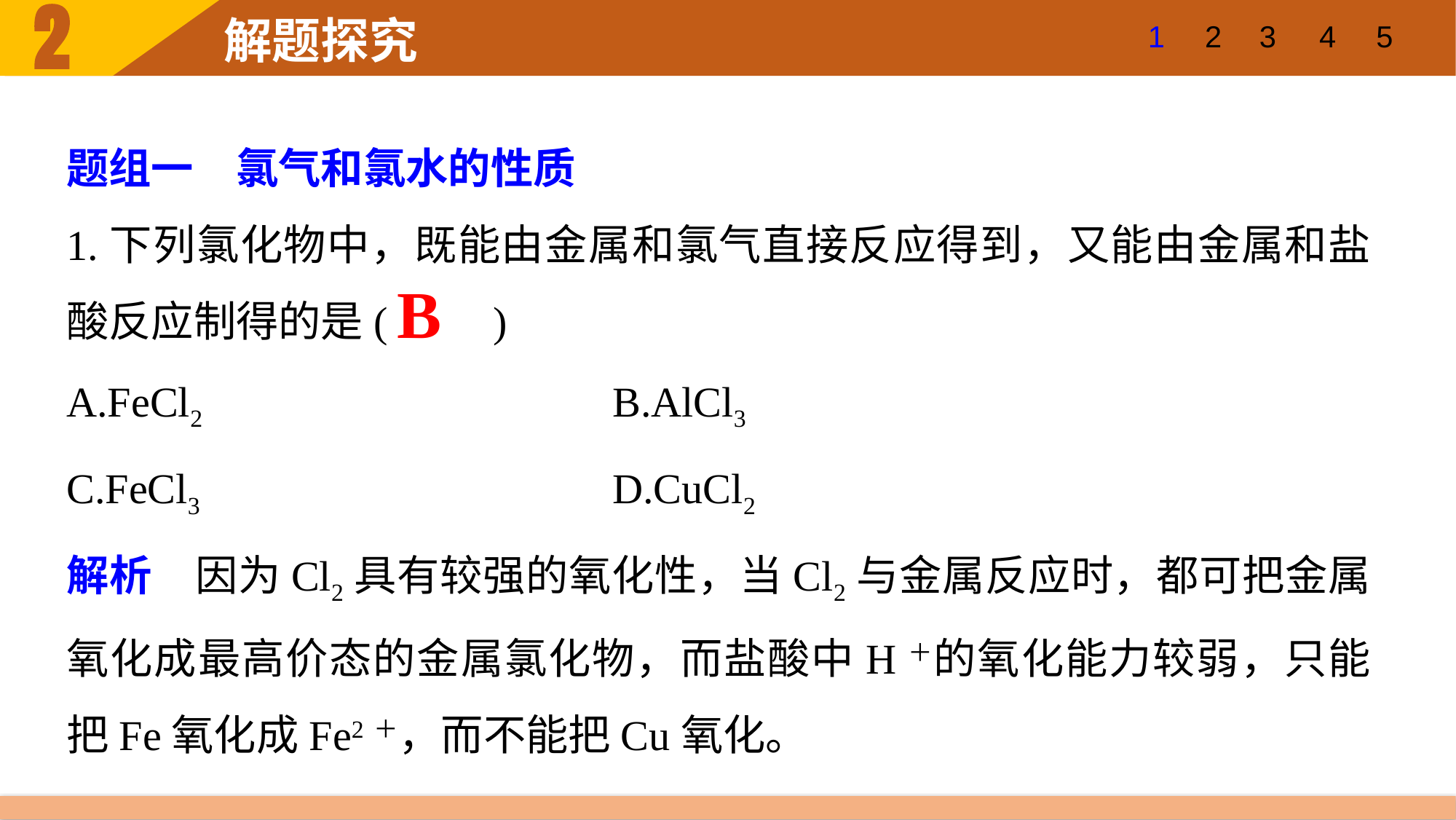

1
2
3
4
5
题组一　氯气和氯水的性质
1.下列氯化物中，既能由金属和氯气直接反应得到，又能由金属和盐酸反应制得的是(　　)
A.FeCl2  				B.AlCl3
C.FeCl3  				D.CuCl2
解析　因为Cl2具有较强的氧化性，当Cl2与金属反应时，都可把金属氧化成最高价态的金属氯化物，而盐酸中H＋的氧化能力较弱，只能把Fe氧化成Fe2＋，而不能把Cu氧化。
B